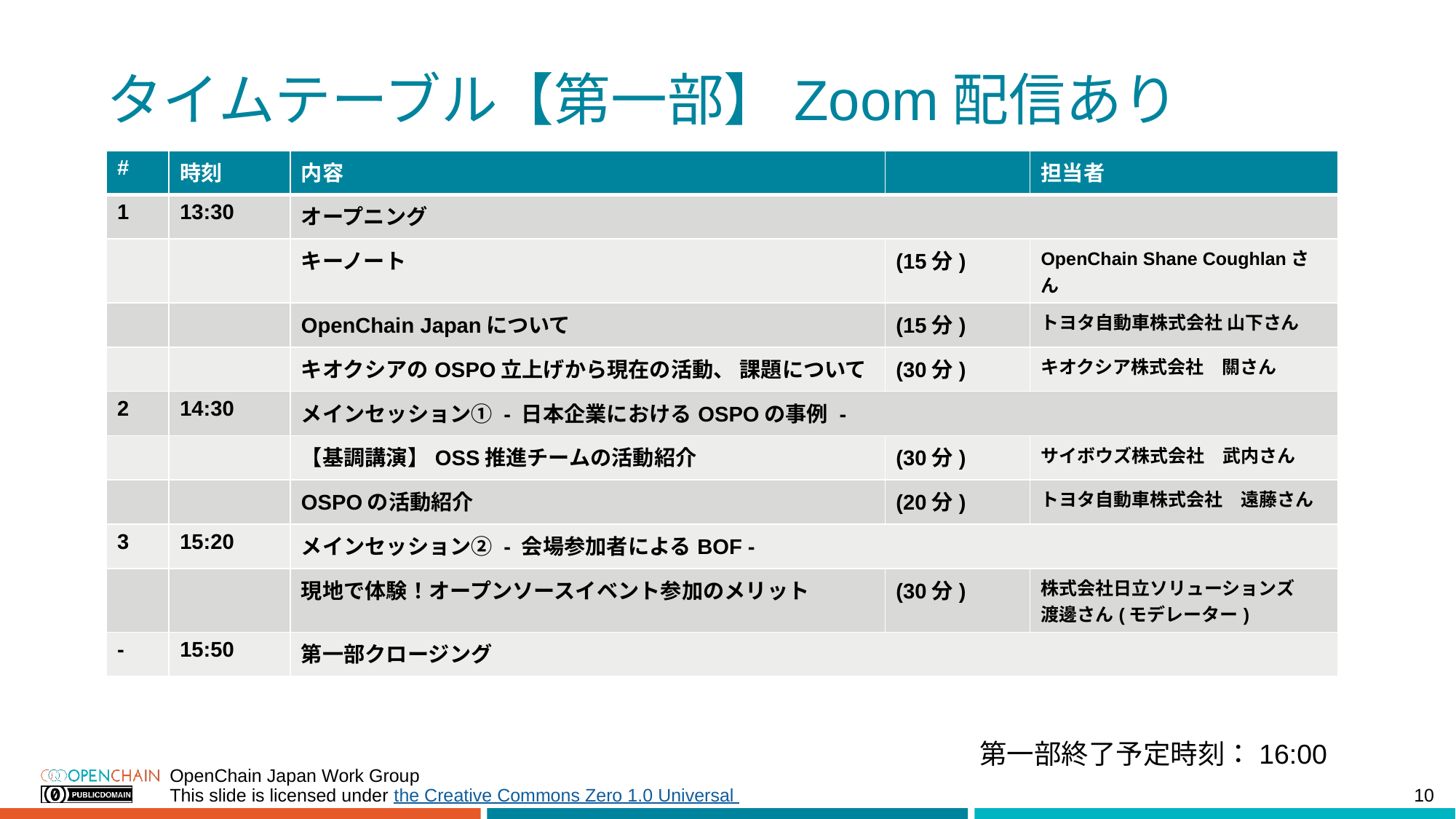

2023年10月全体会合
アジェンダを参考に
ZOOM配信あり/なし
表記を追記しました
# タイムテーブル【第一部】Zoom配信あり
| # | 時刻 | 内容 |  | 担当者 |
| --- | --- | --- | --- | --- |
| 1 | 13:30 | オープニング |  |  |
|  |  | キーノート | (15分) | OpenChain Shane Coughlanさん |
|  |  | OpenChain Japanについて | (15分) | トヨタ自動車株式会社 山下さん |
|  |  | キオクシアのOSPO立上げから現在の活動、 課題について | (30分) | キオクシア株式会社　關さん |
| 2 | 14:30 | メインセッション① - 日本企業におけるOSPOの事例 - |  |  |
|  |  | 【基調講演】OSS推進チームの活動紹介 | (30分) | サイボウズ株式会社　武内さん |
|  |  | OSPOの活動紹介 | (20分) | トヨタ自動車株式会社　遠藤さん |
| 3 | 15:20 | メインセッション② - 会場参加者によるBOF - |  |  |
|  |  | 現地で体験！オープンソースイベント参加のメリット | (30分) | 株式会社日立ソリューションズ 渡邊さん(モデレーター) |
| - | 15:50 | 第一部クロージング |  |  |
第一部終了予定時刻：16:00
OpenChain Japan Work Group
10